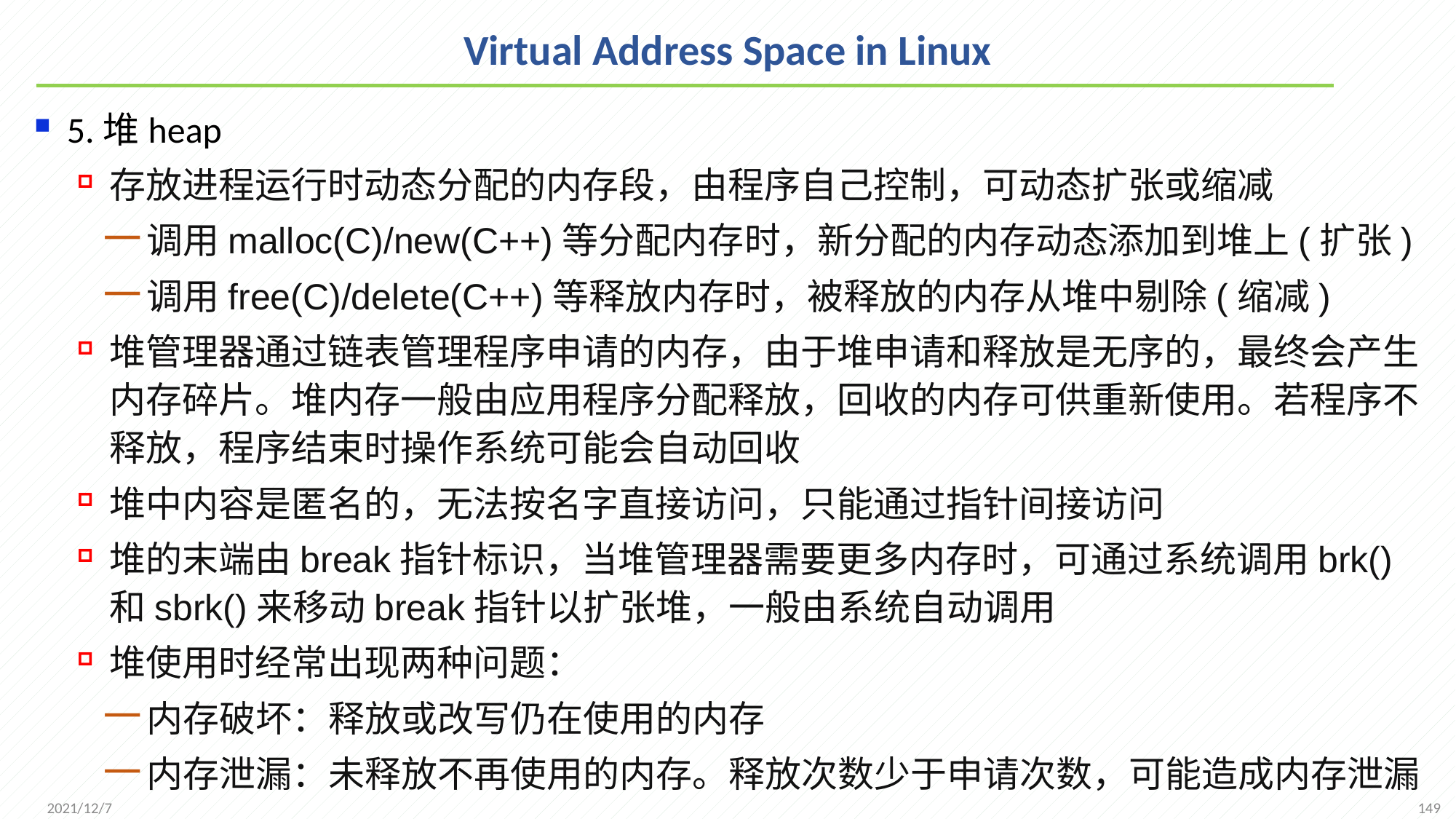

# Virtual Address Space in Linux
5.堆heap
存放进程运行时动态分配的内存段，由程序自己控制，可动态扩张或缩减
调用malloc(C)/new(C++)等分配内存时，新分配的内存动态添加到堆上(扩张)
调用free(C)/delete(C++)等释放内存时，被释放的内存从堆中剔除(缩减)
堆管理器通过链表管理程序申请的内存，由于堆申请和释放是无序的，最终会产生内存碎片。堆内存一般由应用程序分配释放，回收的内存可供重新使用。若程序不释放，程序结束时操作系统可能会自动回收
堆中内容是匿名的，无法按名字直接访问，只能通过指针间接访问
堆的末端由break指针标识，当堆管理器需要更多内存时，可通过系统调用brk()和sbrk()来移动break指针以扩张堆，一般由系统自动调用
堆使用时经常出现两种问题：
内存破坏：释放或改写仍在使用的内存
内存泄漏：未释放不再使用的内存。释放次数少于申请次数，可能造成内存泄漏
149
2021/12/7